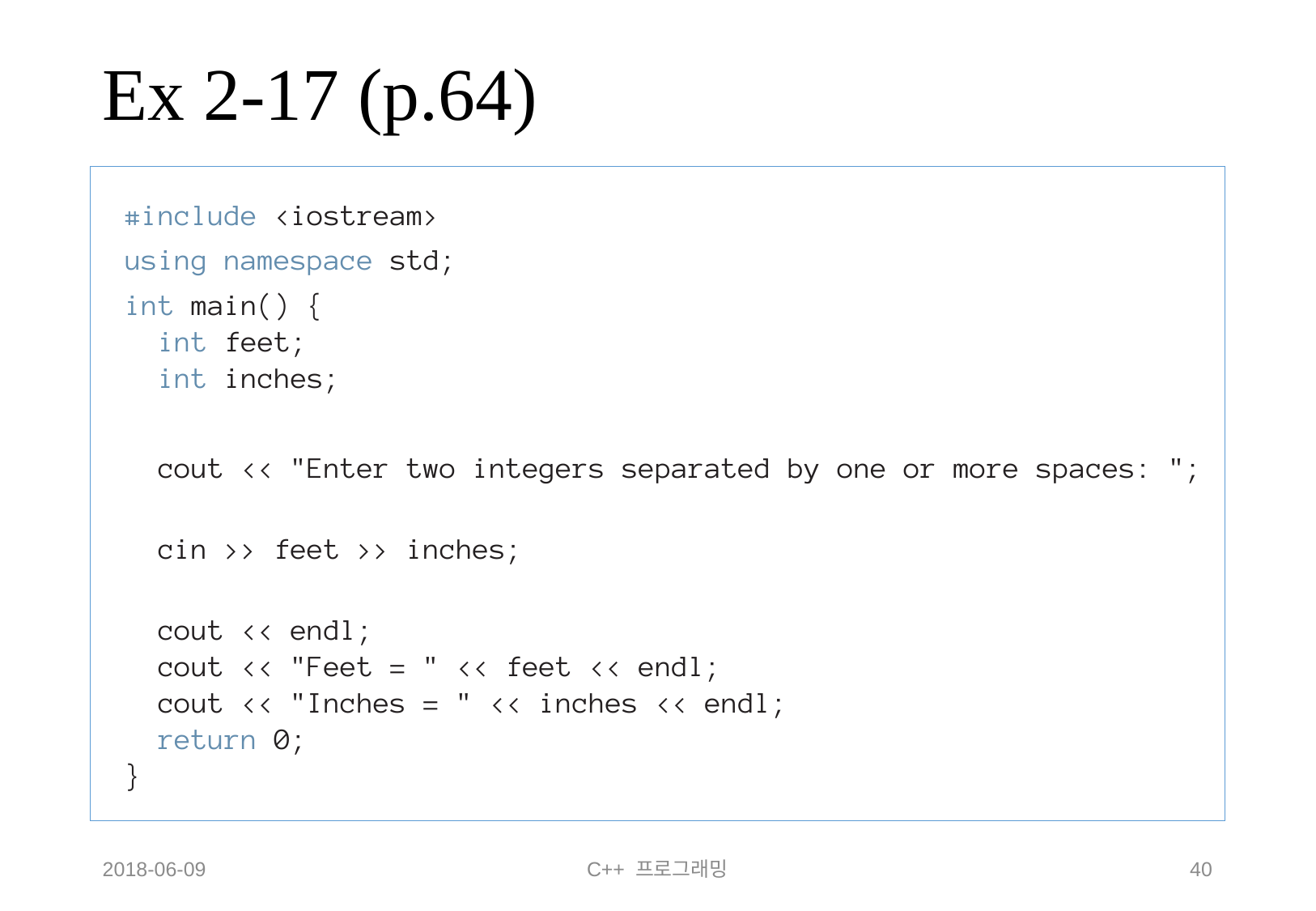

# Ex 2-17 (p.64)
#include <iostream>
using namespace std;
int main() {
  int feet;
  int inches;

  cout << "Enter two integers separated by one or more spaces: ";
  cin >> feet >> inches;
  cout << endl;
  cout << "Feet = " << feet << endl;
  cout << "Inches = " << inches << endl;
  return 0;
}
2018-06-09
C++ 프로그래밍
40